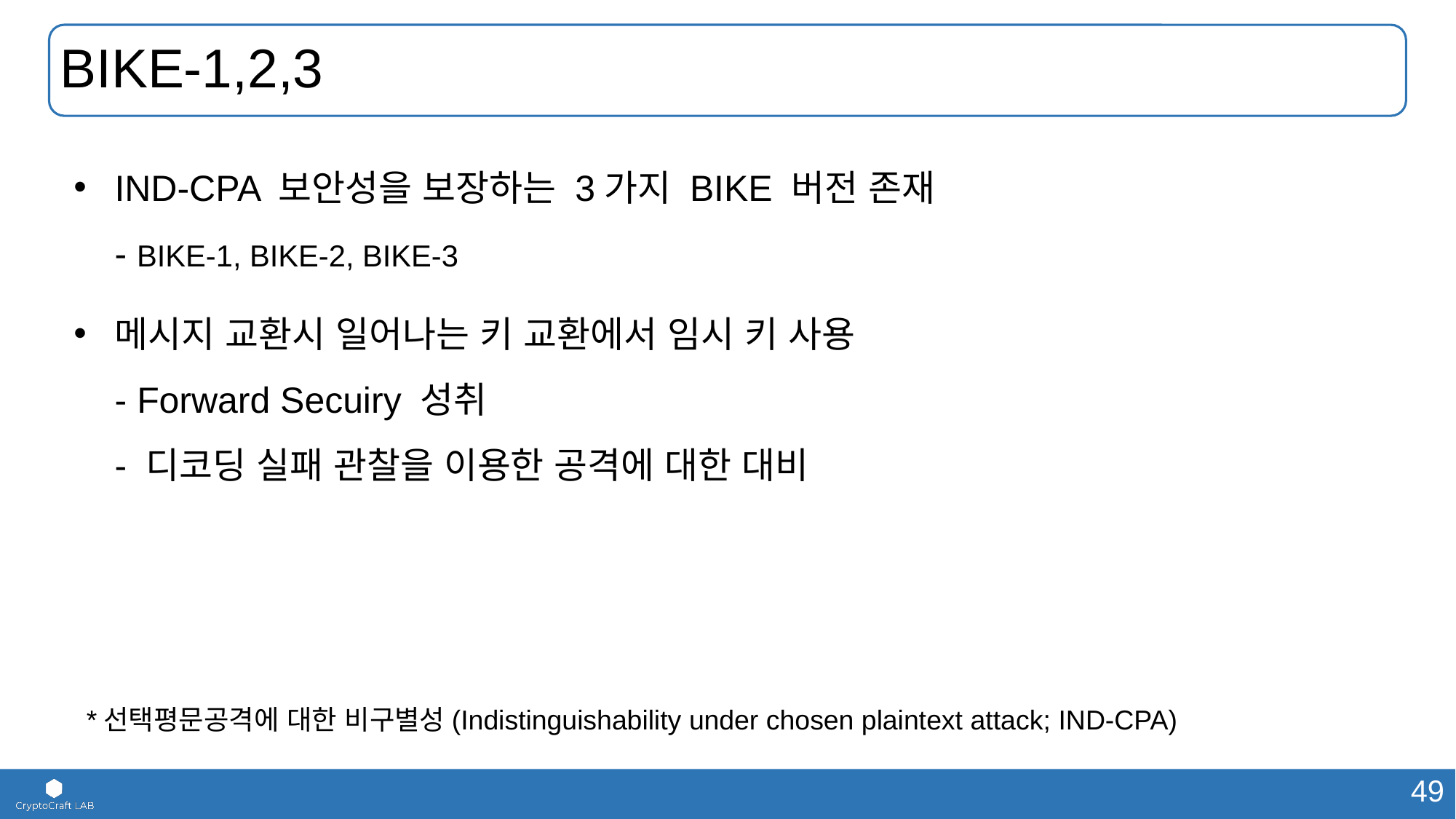

# BIKE-1,2,3
IND-CPA 보안성을 보장하는 3가지 BIKE 버전 존재
- BIKE-1, BIKE-2, BIKE-3
메시지 교환시 일어나는 키 교환에서 임시 키 사용
- Forward Secuiry 성취
- 디코딩 실패 관찰을 이용한 공격에 대한 대비
*선택평문공격에 대한 비구별성(Indistinguishability under chosen plaintext attack; IND-CPA)